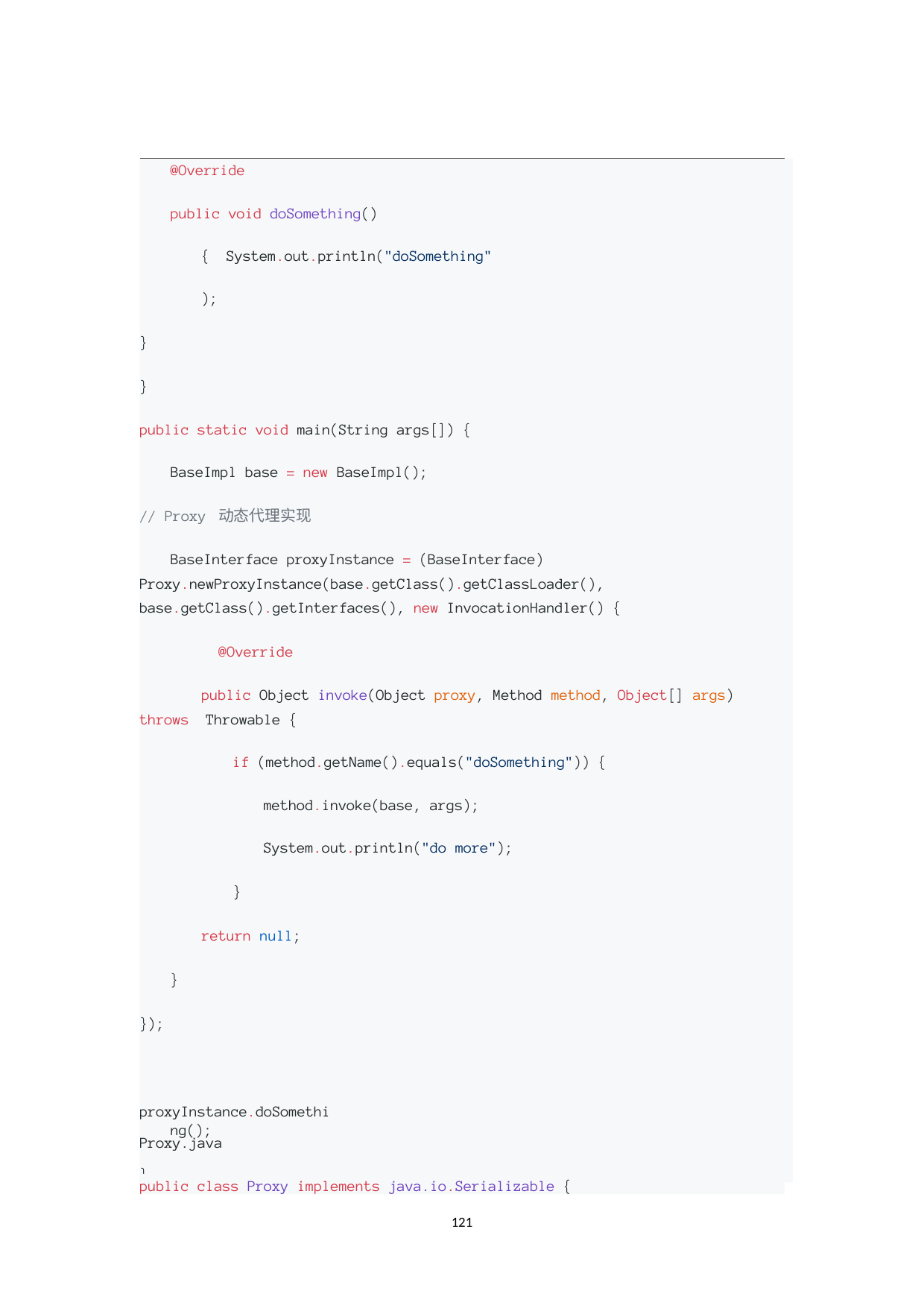

@Override
public void doSomething() {  System.out.println("doSomething");

}

}
public static void main(String args[]) {  BaseImpl base = new BaseImpl();

// Proxy 动态代理实现

BaseInterface proxyInstance = (BaseInterface)  Proxy.newProxyInstance(base.getClass().getClassLoader(),  base.getClass().getInterfaces(), new InvocationHandler() {

@Override

public Object invoke(Object proxy, Method method, Object[] args) throws  Throwable {
if (method.getName().equals("doSomething")) {  method.invoke(base, args);  System.out.println("do more");

}

return null;

}

});

proxyInstance.doSomething();

}
Proxy.java
public class Proxy implements java.io.Serializable {
121